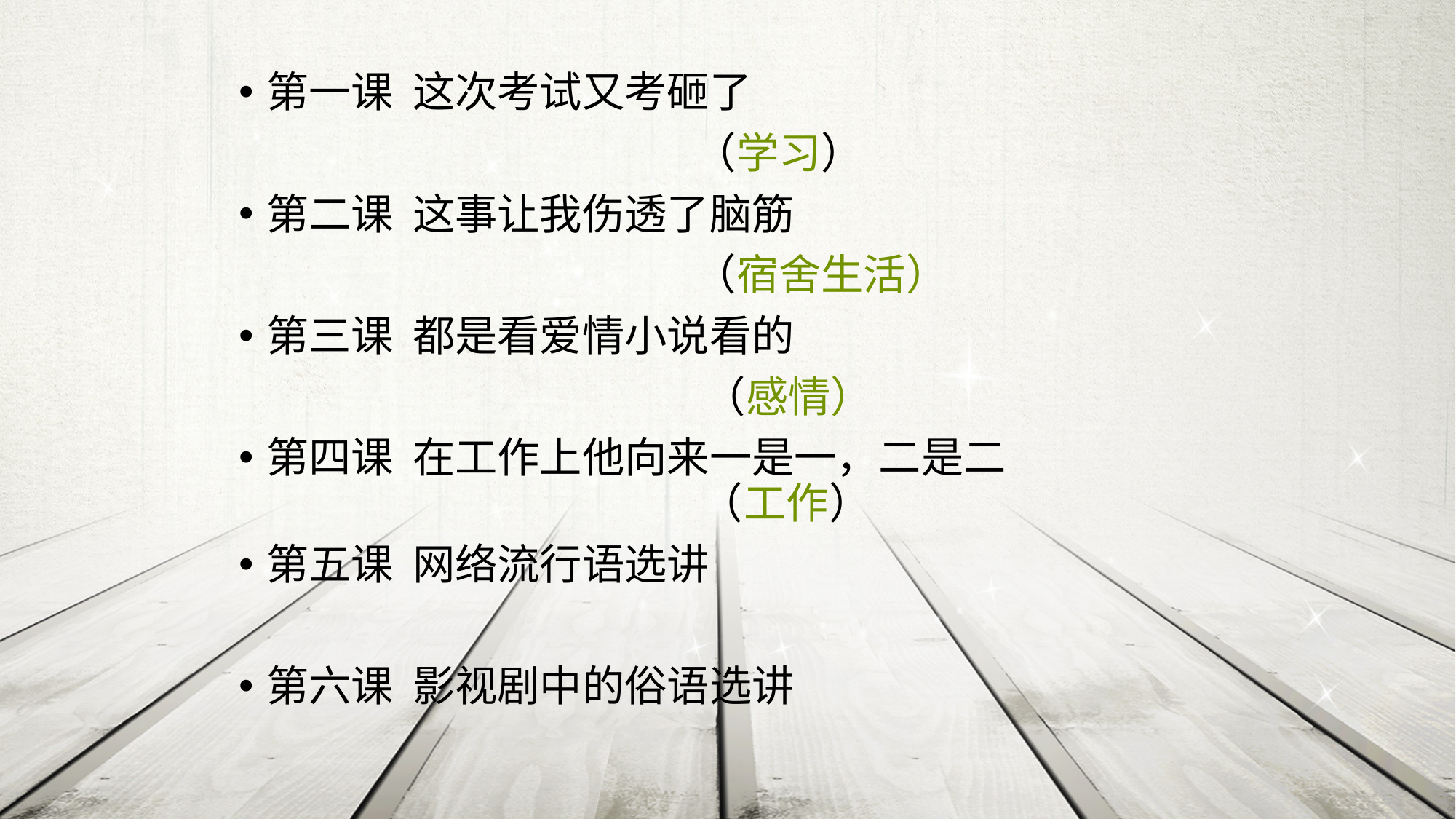

#
第一课  这次考试又考砸了
                                               （学习）
第二课  这事让我伤透了脑筋
                                               （宿舍生活）
第三课  都是看爱情小说看的
                                                （感情）
第四课  在工作上他向来一是一，二是二
                                              （工作）
第五课  网络流行语选讲

第六课  影视剧中的俗语选讲